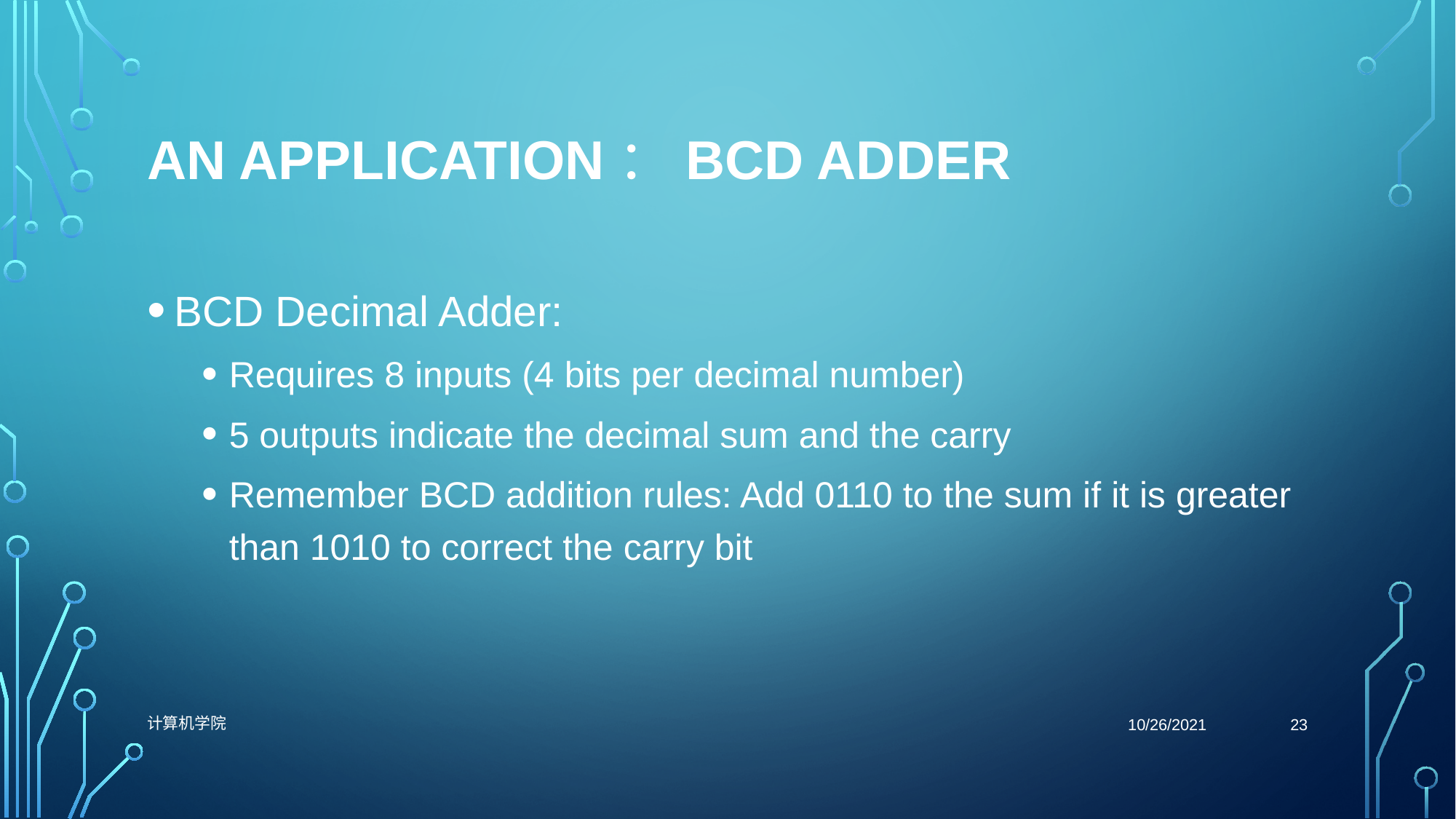

# An application：BCD Adder
BCD Decimal Adder:
Requires 8 inputs (4 bits per decimal number)
5 outputs indicate the decimal sum and the carry
Remember BCD addition rules: Add 0110 to the sum if it is greater than 1010 to correct the carry bit

23
计算机学院
10/26/2021